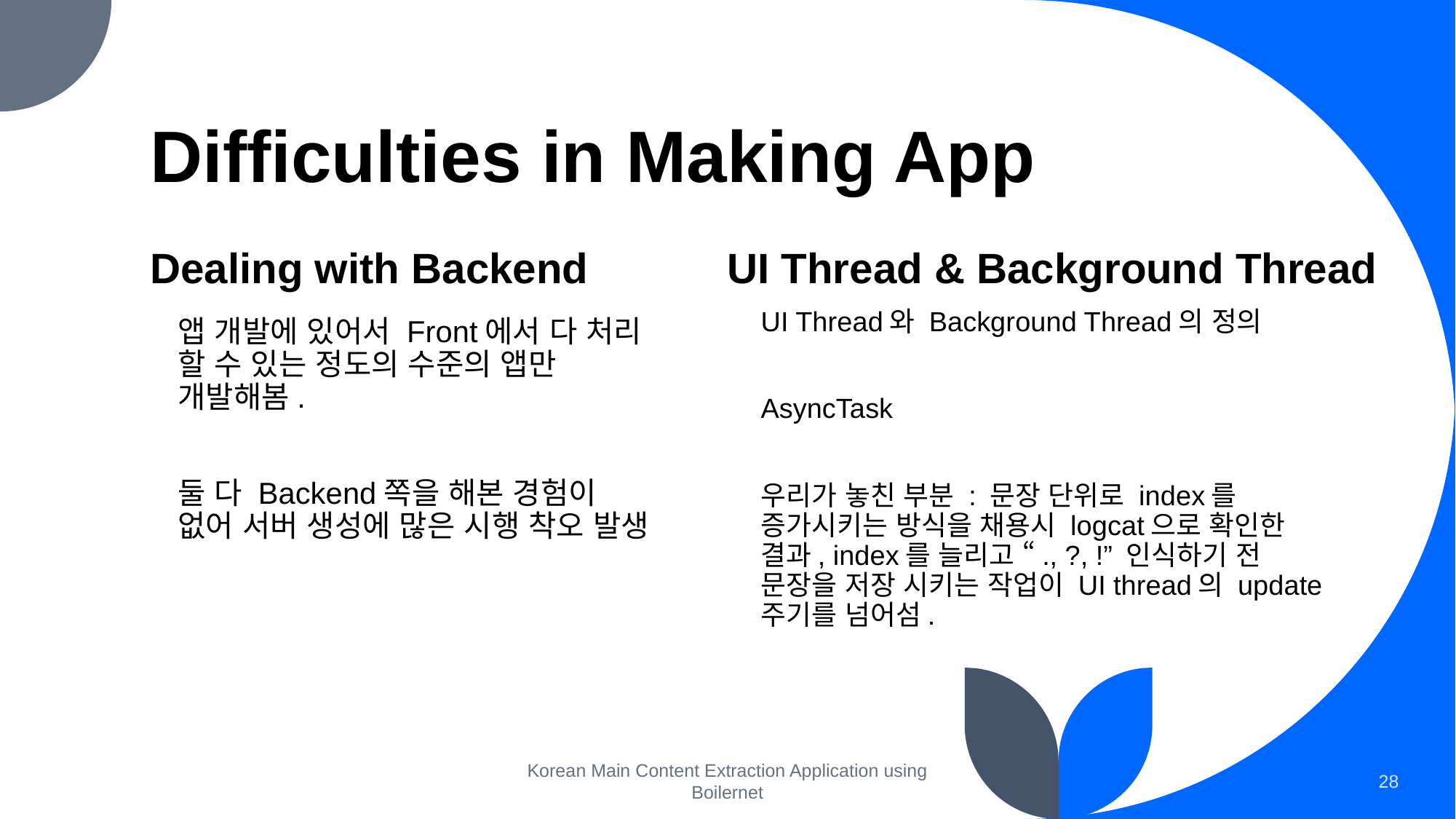

# Difficulties in Making App
Dealing with Backend
UI Thread & Background Thread
UI Thread와 Background Thread의 정의

AsyncTask

우리가 놓친 부분 : 문장 단위로 index를 증가시키는 방식을 채용시 logcat으로 확인한 결과, index를 늘리고 “., ?, !” 인식하기 전 문장을 저장 시키는 작업이 UI thread의 update 주기를 넘어섬.
	앱 개발에 있어서 Front에서 다 처리 할 수 있는 정도의 수준의 앱만 개발해봄.

	둘 다 Backend쪽을 해본 경험이 없어 서버 생성에 많은 시행 착오 발생
Korean Main Content Extraction Application using Boilernet
28